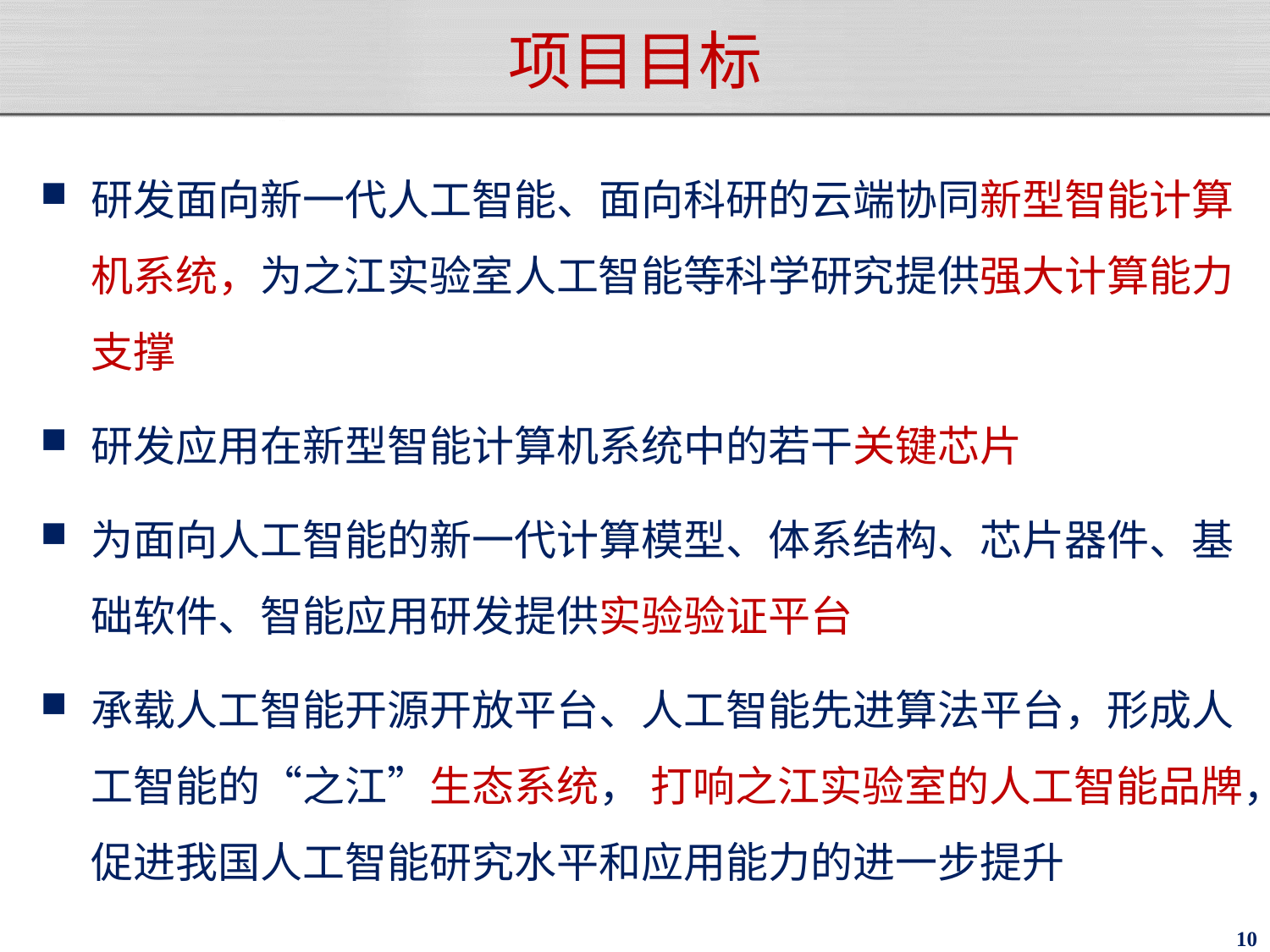

# 项目目标
研发面向新一代人工智能、面向科研的云端协同新型智能计算机系统，为之江实验室人工智能等科学研究提供强大计算能力支撑
研发应用在新型智能计算机系统中的若干关键芯片
为面向人工智能的新一代计算模型、体系结构、芯片器件、基础软件、智能应用研发提供实验验证平台
承载人工智能开源开放平台、人工智能先进算法平台，形成人工智能的“之江”生态系统， 打响之江实验室的人工智能品牌，促进我国人工智能研究水平和应用能力的进一步提升
10